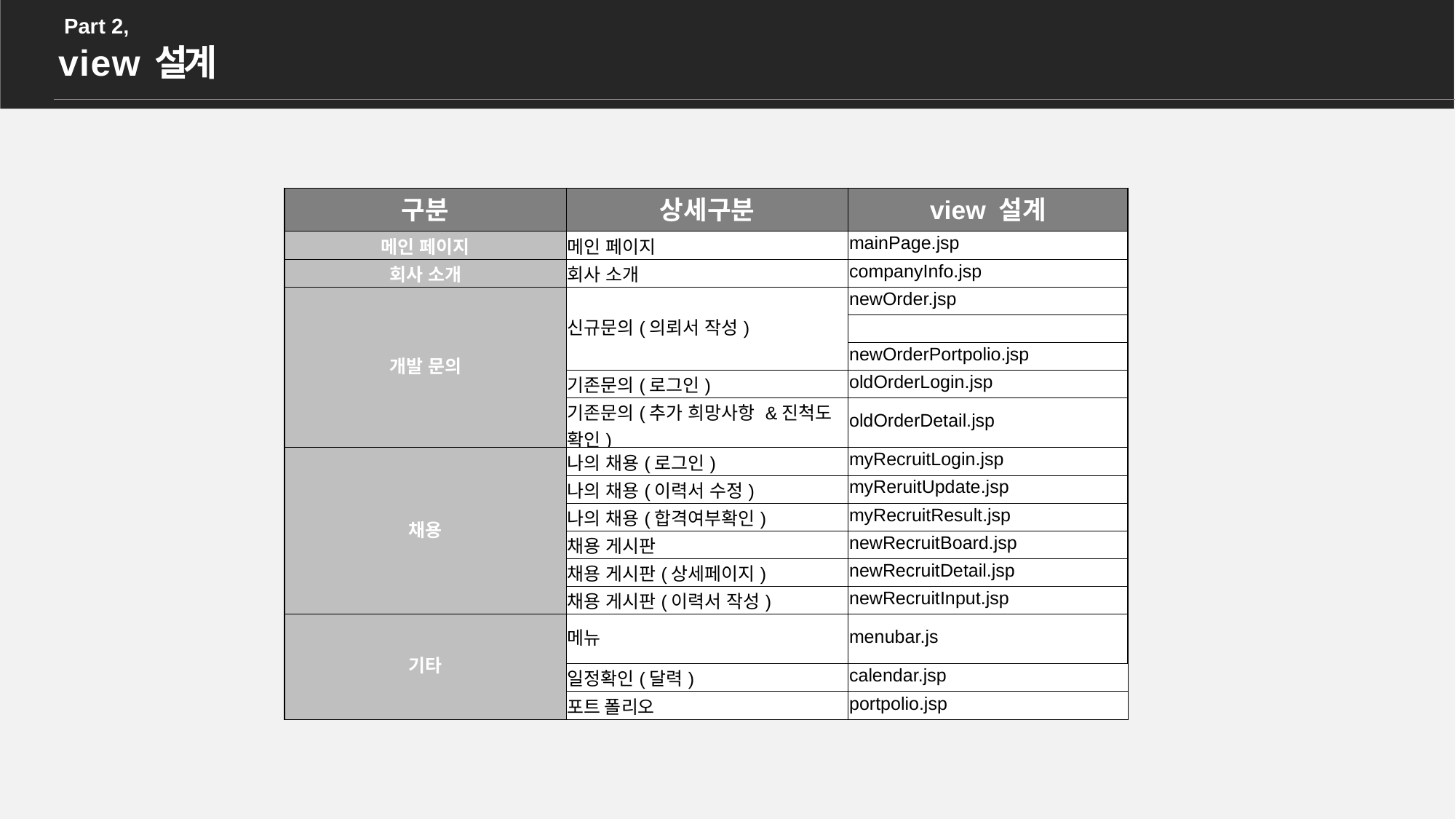

Part 2,
v i e w 설계
| 구분 | 상세구분 | view 설계 |
| --- | --- | --- |
| 메인 페이지 | 메인 페이지 | mainPage.jsp |
| 회사 소개 | 회사 소개 | companyInfo.jsp |
| 개발 문의 | 신규문의(의뢰서 작성) | newOrder.jsp |
|  |  |  |
|  |  | newOrderPortpolio.jsp |
|  | 기존문의(로그인) | oldOrderLogin.jsp |
|  | 기존문의(추가 희망사항 &진척도 확인) | oldOrderDetail.jsp |
| 채용 | 나의 채용(로그인) | myRecruitLogin.jsp |
|  | 나의 채용(이력서 수정) | myReruitUpdate.jsp |
|  | 나의 채용(합격여부확인) | myRecruitResult.jsp |
|  | 채용 게시판 | newRecruitBoard.jsp |
|  | 채용 게시판(상세페이지) | newRecruitDetail.jsp |
|  | 채용 게시판(이력서 작성) | newRecruitInput.jsp |
| 기타 | 메뉴 | menubar.js |
|  | 일정확인(달력) | calendar.jsp |
|  | 포트 폴리오 | portpolio.jsp |